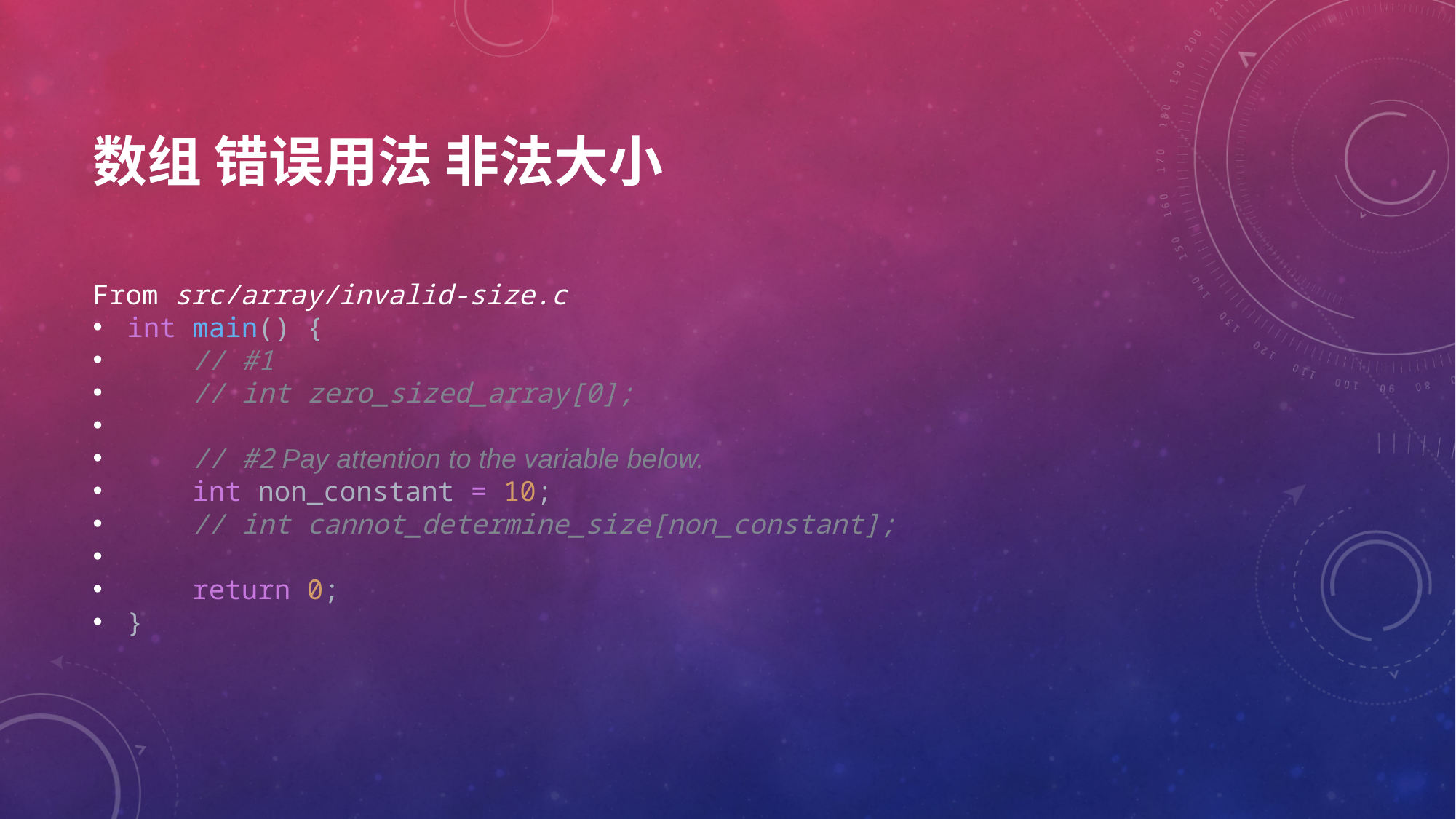

# 数组 错误用法 非法大小
From src/array/invalid-size.c
int main() {
    // #1
    // int zero_sized_array[0];

    // #2 Pay attention to the variable below.
    int non_constant = 10;
    // int cannot_determine_size[non_constant];

    return 0;
}